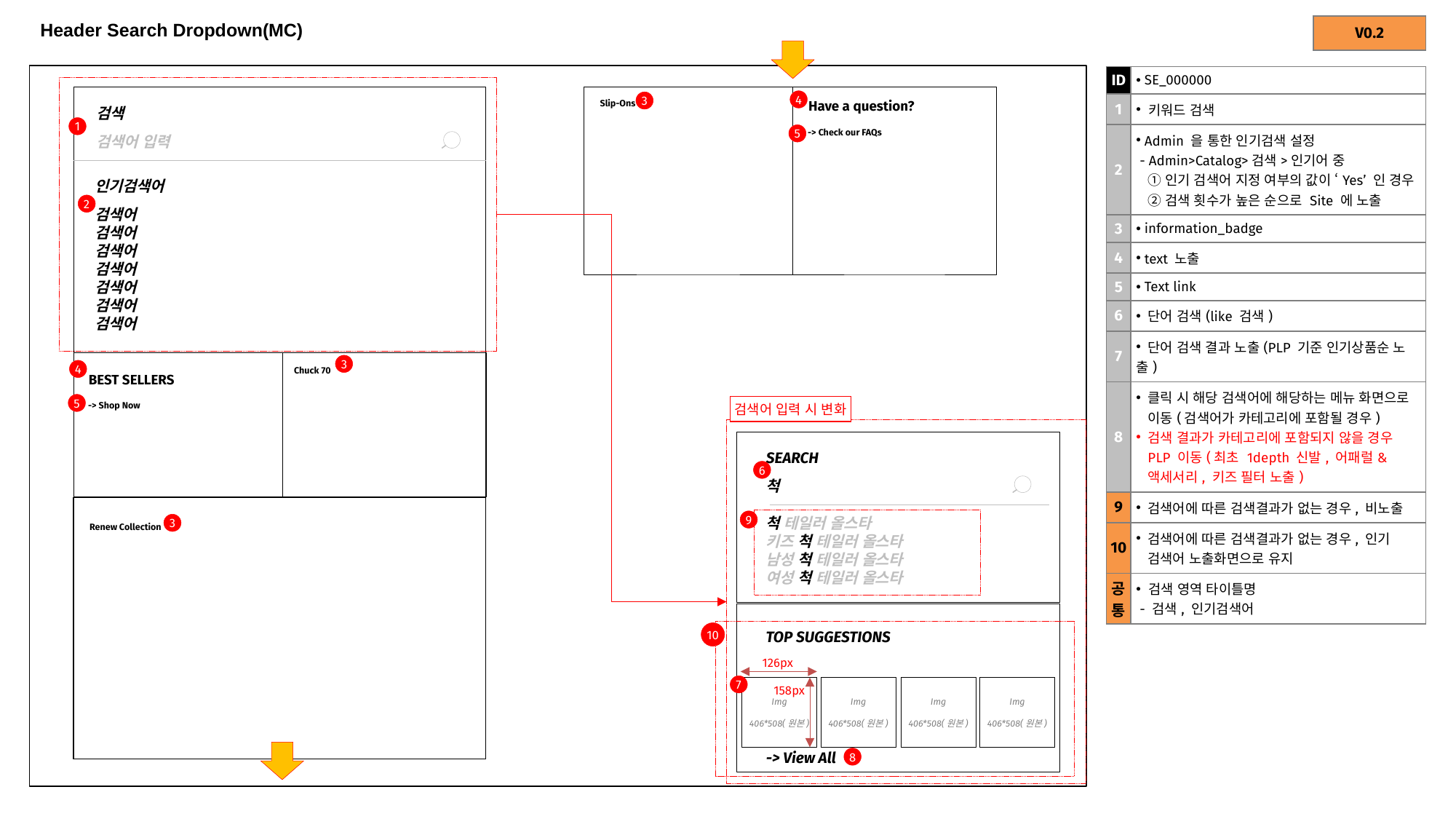

# Header Search Dropdown(MC)
| V0.2 |
| --- |

| ID | SE\_000000 |
| --- | --- |
| 1 | 키워드 검색 |
| 2 | Admin 을 통한 인기검색 설정 - Admin>Catalog>검색>인기어 중 ①인기 검색어 지정 여부의 값이 ‘Yes’ 인 경우 ②검색 횟수가 높은 순으로 Site 에 노출 |
| 3 | information\_badge |
| 4 | text 노출 |
| 5 | Text link |
| 6 | 단어 검색(like 검색) |
| 7 | 단어 검색 결과 노출(PLP 기준 인기상품순 노출) |
| 8 | 클릭 시 해당 검색어에 해당하는 메뉴 화면으로 이동(검색어가 카테고리에 포함될 경우) 검색 결과가 카테고리에 포함되지 않을 경우 PLP 이동(최초 1depth 신발, 어패럴&액세서리, 키즈 필터 노출) |
| 9 | 검색어에 따른 검색결과가 없는 경우, 비노출 |
| 10 | 검색어에 따른 검색결과가 없는 경우, 인기 검색어 노출화면으로 유지 |
| 공통 | 검색 영역 타이틀명 - 검색, 인기검색어 |

Have a question?
4
3
Slip-Ons
검색
1
-> Check our FAQs
5
검색어 입력

인기검색어
2
검색어
검색어
검색어
검색어
검색어
검색어
검색어

3
4
Chuck 70
BEST SELLERS
5
검색어 입력 시 변화
-> Shop Now

SEARCH
6
척

척 테일러 올스타
키즈 척 테일러 올스타
남성 척 테일러 올스타
여성 척 테일러 올스타

9
3
Renew Collection

10
TOP SUGGESTIONS
126px
7
Img

406*508(원본)
Img

406*508(원본)
Img

406*508(원본)
Img

406*508(원본)
158px

8
-> View All